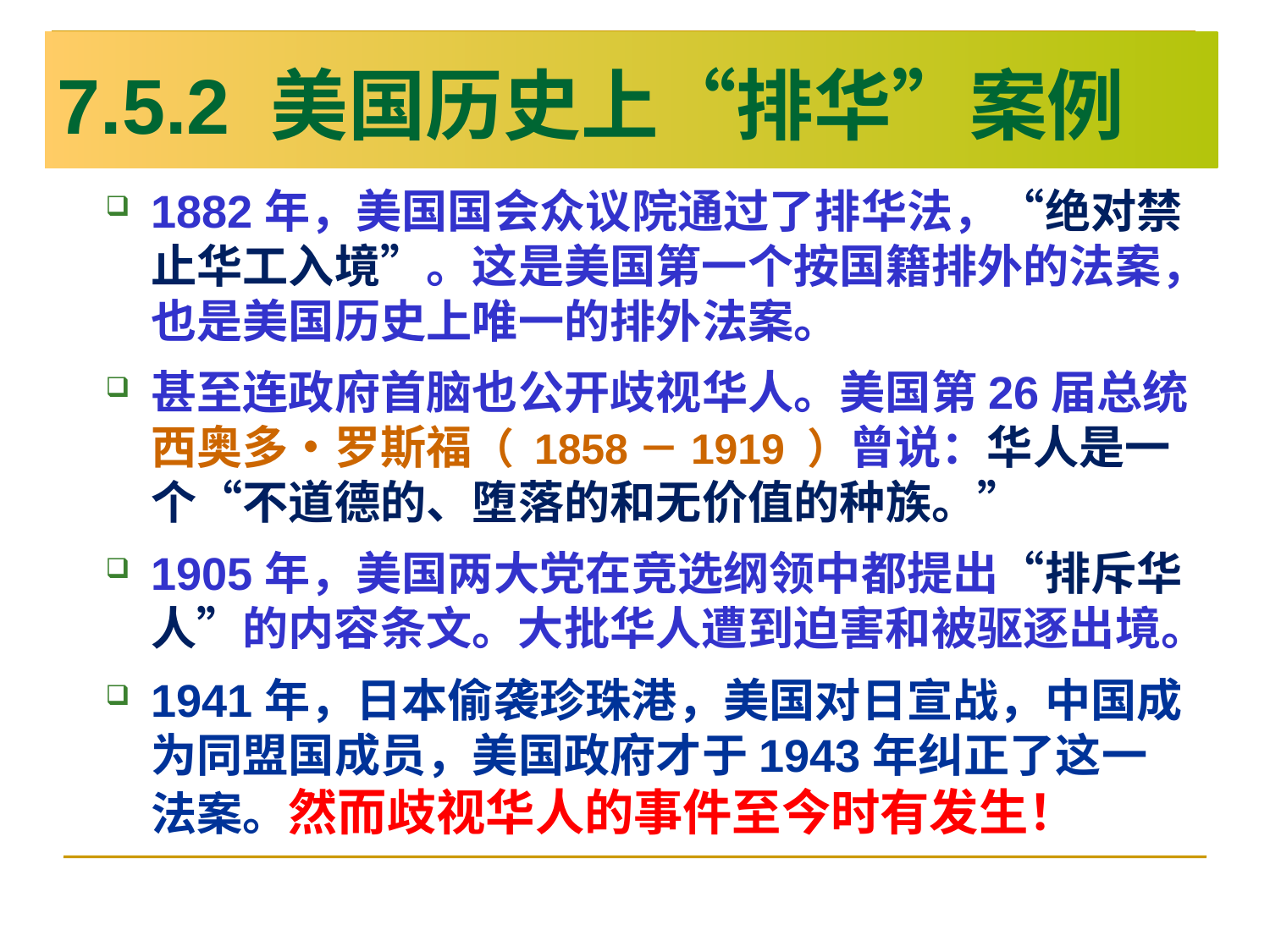

# 美国历史上的“排华”案例
7.5.2 美国历史上“排华”案例
1882年，美国国会众议院通过了排华法，“绝对禁止华工入境”。这是美国第一个按国籍排外的法案，也是美国历史上唯一的排外法案。
甚至连政府首脑也公开歧视华人。美国第26届总统西奥多•罗斯福（ 1858－1919 ）曾说：华人是一个“不道德的、堕落的和无价值的种族。”
1905年，美国两大党在竞选纲领中都提出“排斥华人”的内容条文。大批华人遭到迫害和被驱逐出境。
1941年，日本偷袭珍珠港，美国对日宣战，中国成为同盟国成员，美国政府才于1943年纠正了这一法案。然而歧视华人的事件至今时有发生！
48